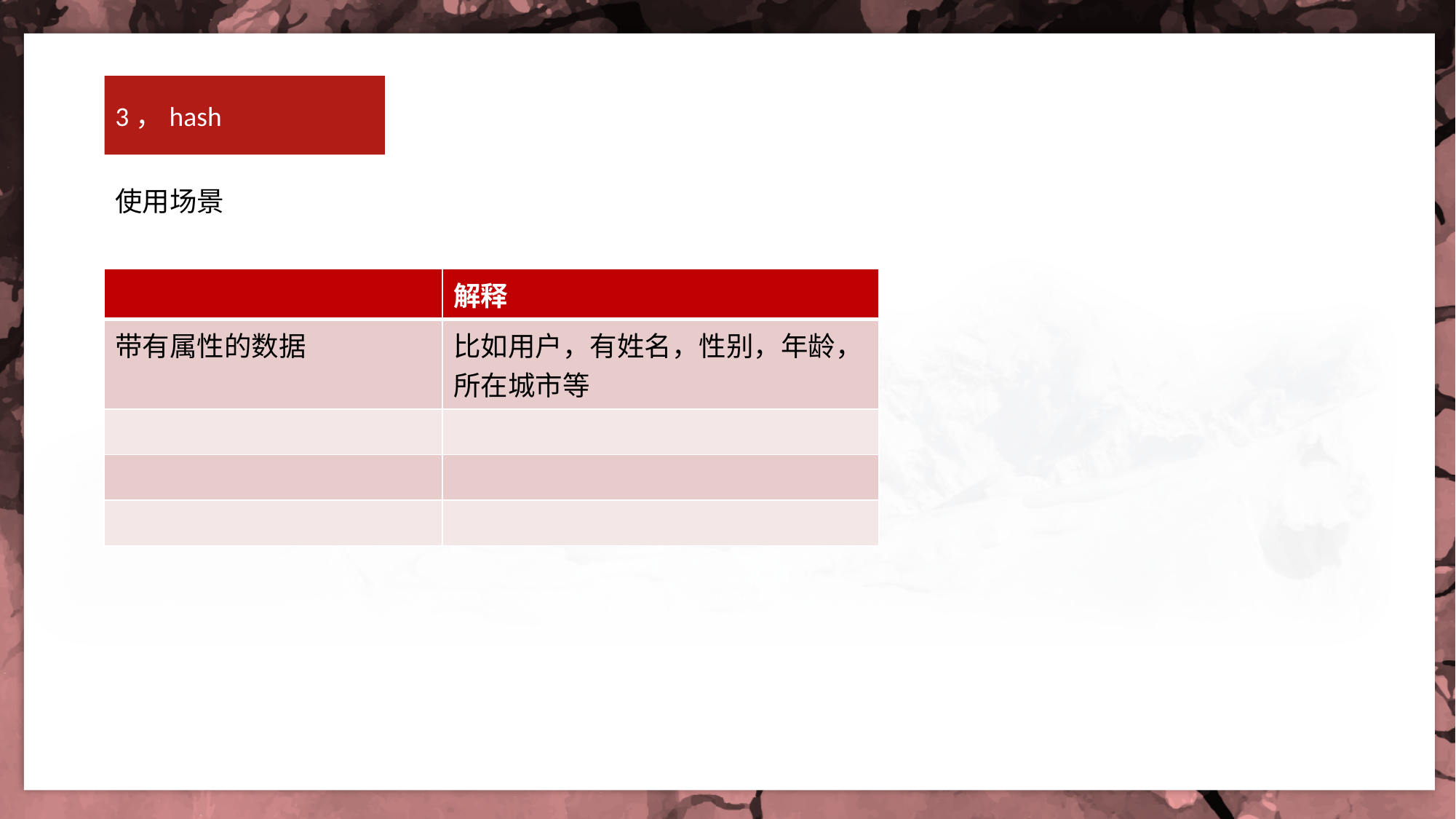

3，hash
使用场景

|  | 解释 |
| --- | --- |
| 带有属性的数据 | 比如用户，有姓名，性别，年龄，所在城市等 |
|  |  |
|  |  |
|  |  |